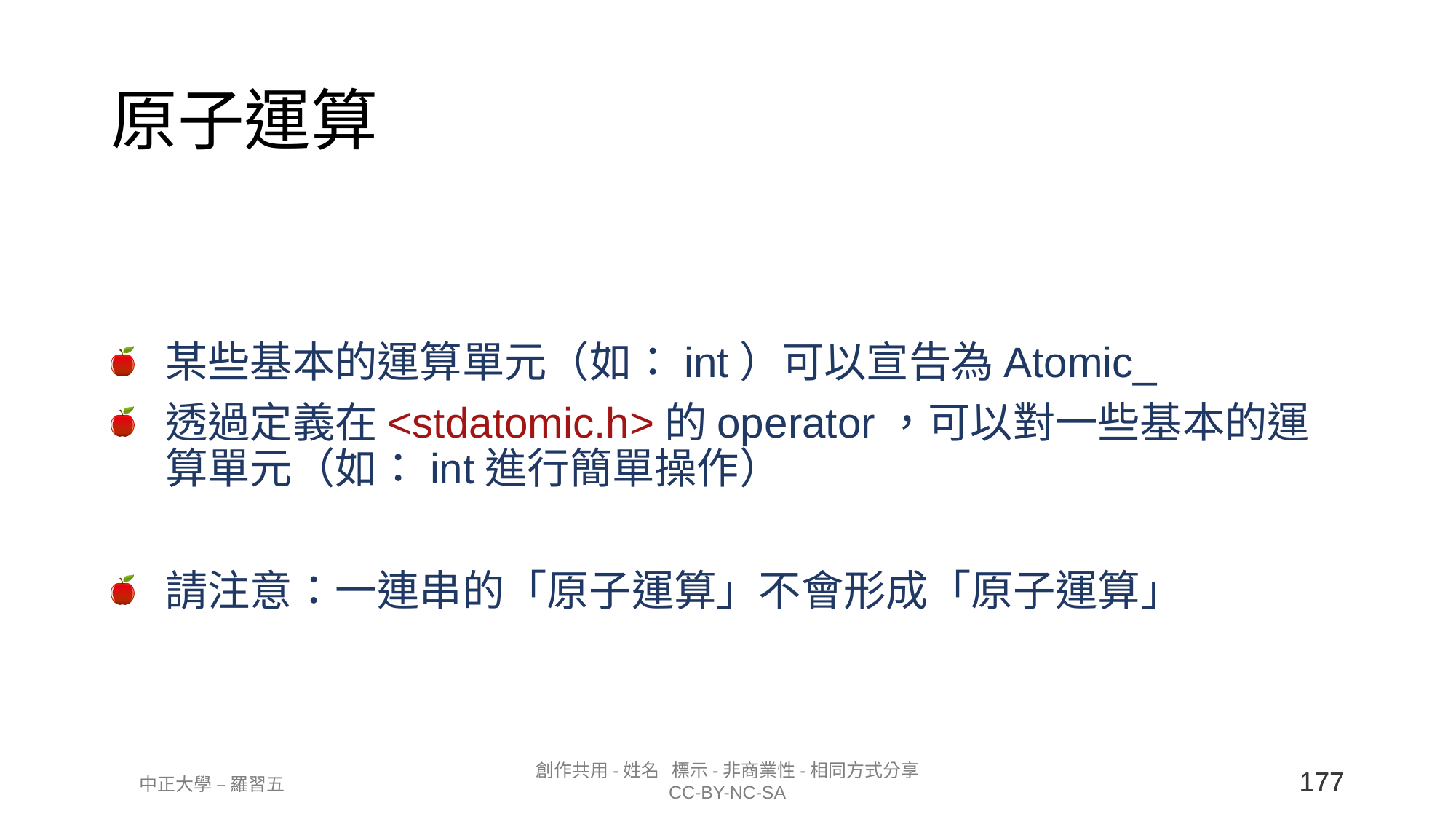

# 原子運算
某些基本的運算單元（如：int）可以宣告為Atomic_
透過定義在<stdatomic.h>的operator，可以對一些基本的運算單元（如：int進行簡單操作）

請注意：一連串的「原子運算」不會形成「原子運算」